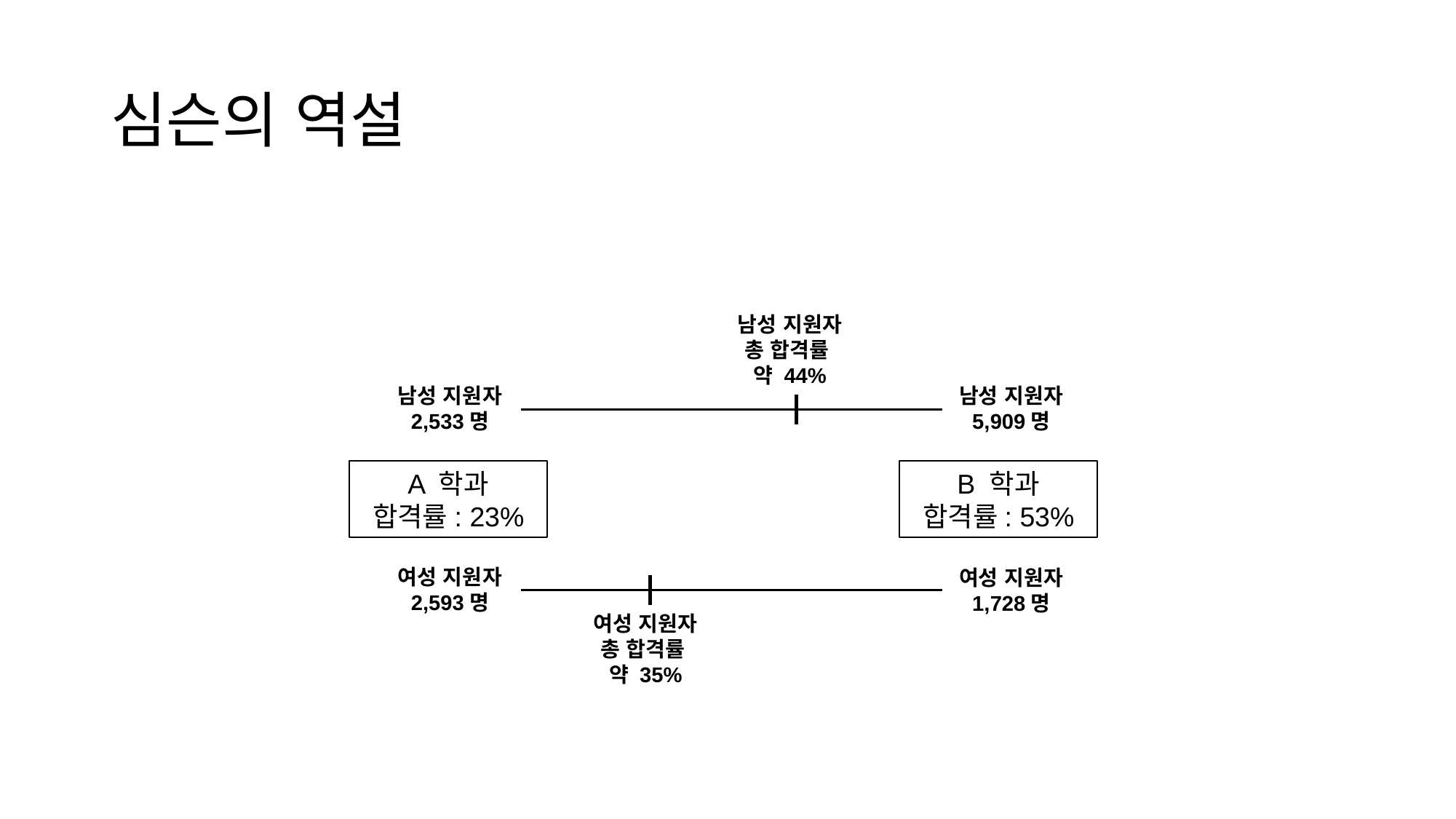

# 심슨의 역설

남성 지원자
총 합격률
약 44%
남성 지원자
2,533명
남성 지원자
5,909명
A 학과
합격률: 23%
B 학과
합격률: 53%
여성 지원자
2,593명
여성 지원자
1,728명
여성 지원자
총 합격률
약 35%